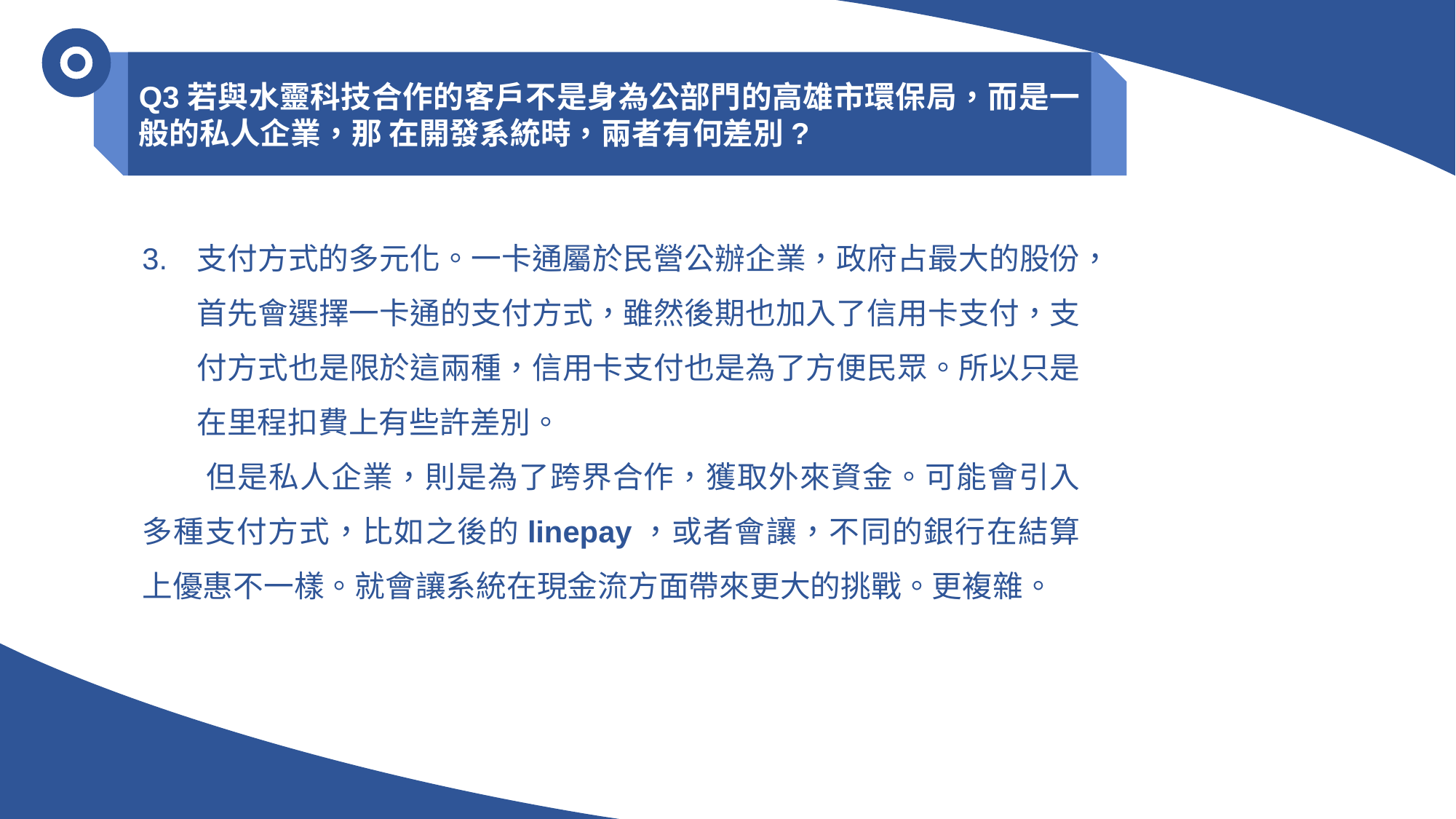

Q3若與水靈科技合作的客戶不是身為公部門的高雄市環保局，而是一般的私人企業，那 在開發系統時，兩者有何差別?
支付方式的多元化。一卡通屬於民營公辦企業，政府占最大的股份，首先會選擇一卡通的支付方式，雖然後期也加入了信用卡支付，支付方式也是限於這兩種，信用卡支付也是為了方便民眾。所以只是在里程扣費上有些許差別。
但是私人企業，則是為了跨界合作，獲取外來資金。可能會引入多種支付方式，比如之後的linepay，或者會讓，不同的銀行在結算上優惠不一樣。就會讓系統在現金流方面帶來更大的挑戰。更複雜。